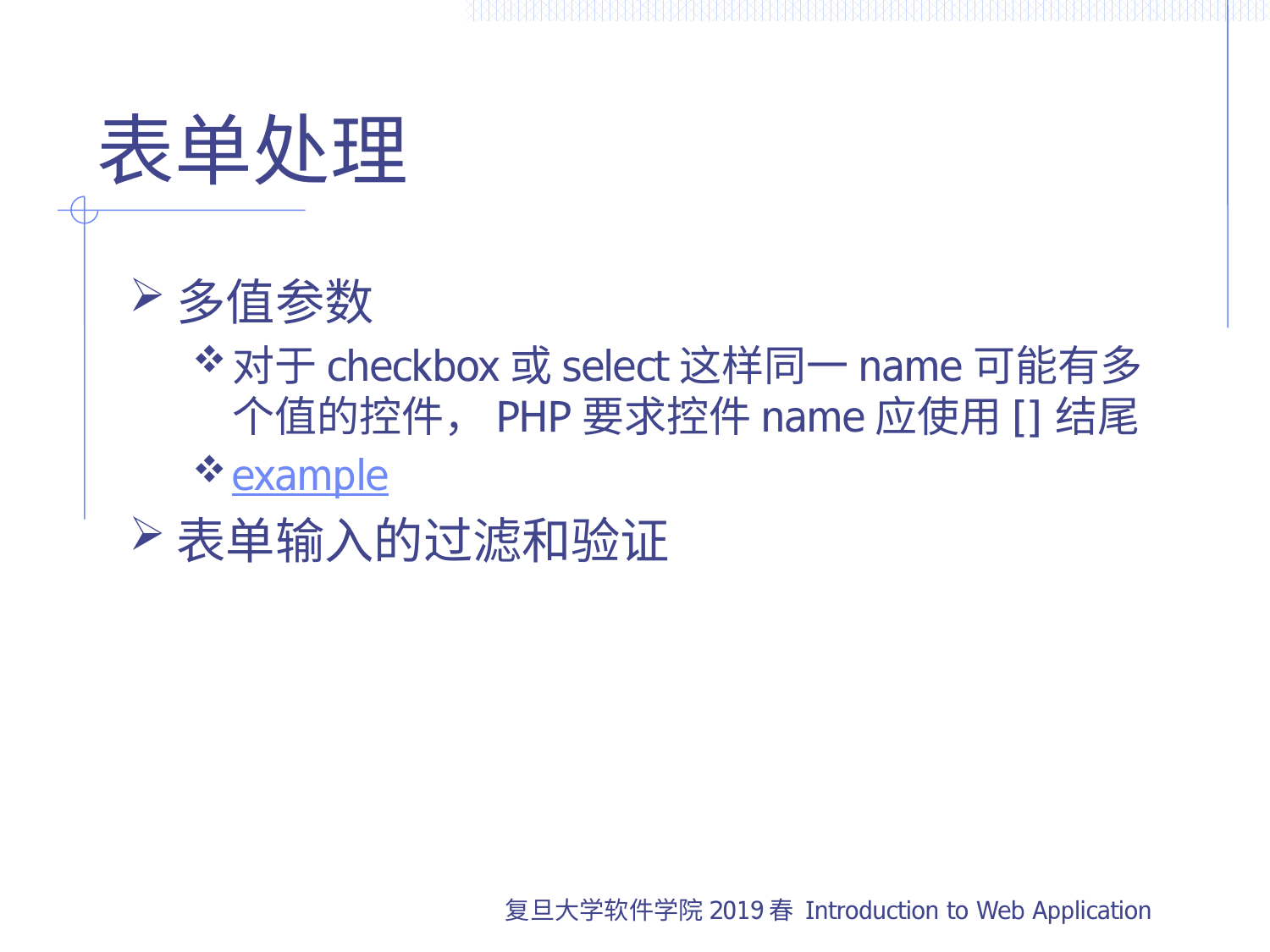

# 表单处理
多值参数
对于checkbox或select这样同一name可能有多个值的控件，PHP要求控件name应使用[]结尾
example
表单输入的过滤和验证